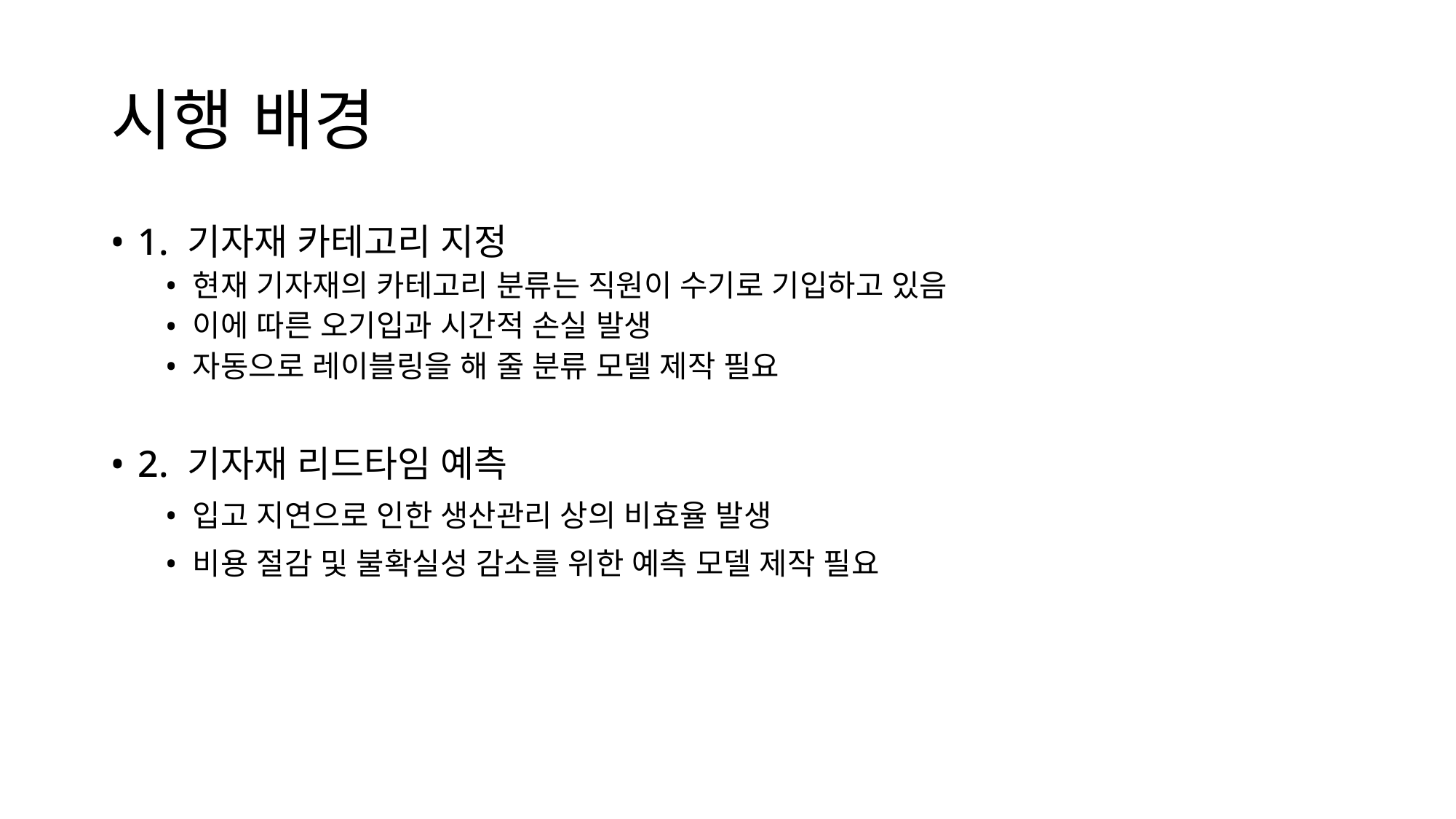

# 시행 배경
1. 기자재 카테고리 지정
현재 기자재의 카테고리 분류는 직원이 수기로 기입하고 있음
이에 따른 오기입과 시간적 손실 발생
자동으로 레이블링을 해 줄 분류 모델 제작 필요

2. 기자재 리드타임 예측
입고 지연으로 인한 생산관리 상의 비효율 발생
비용 절감 및 불확실성 감소를 위한 예측 모델 제작 필요